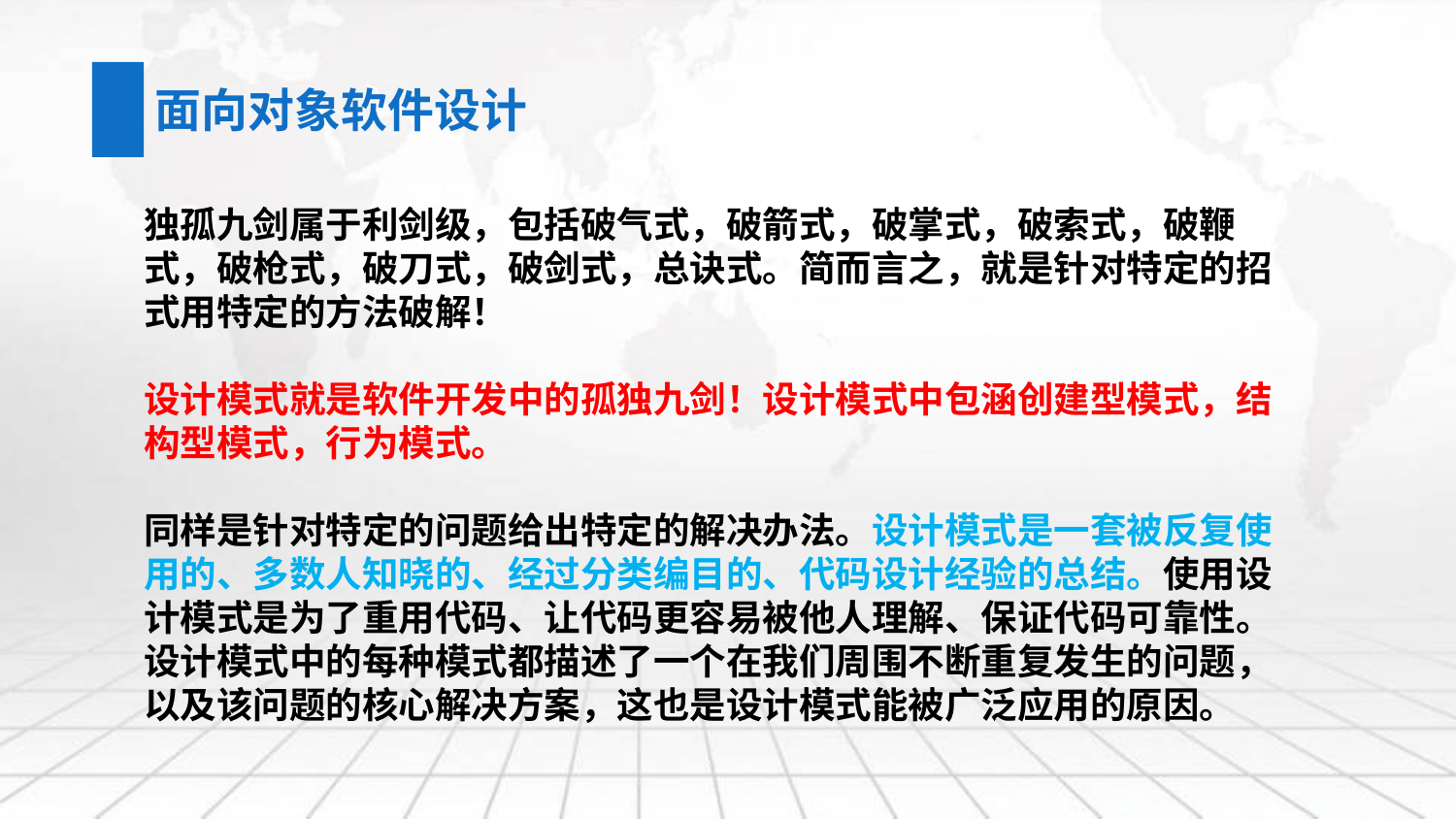

面向对象软件设计
独孤九剑属于利剑级，包括破气式，破箭式，破掌式，破索式，破鞭式，破枪式，破刀式，破剑式，总诀式。简而言之，就是针对特定的招式用特定的方法破解！

设计模式就是软件开发中的孤独九剑！设计模式中包涵创建型模式，结构型模式，行为模式。

同样是针对特定的问题给出特定的解决办法。设计模式是一套被反复使用的、多数人知晓的、经过分类编目的、代码设计经验的总结。使用设计模式是为了重用代码、让代码更容易被他人理解、保证代码可靠性。设计模式中的每种模式都描述了一个在我们周围不断重复发生的问题，以及该问题的核心解决方案，这也是设计模式能被广泛应用的原因。